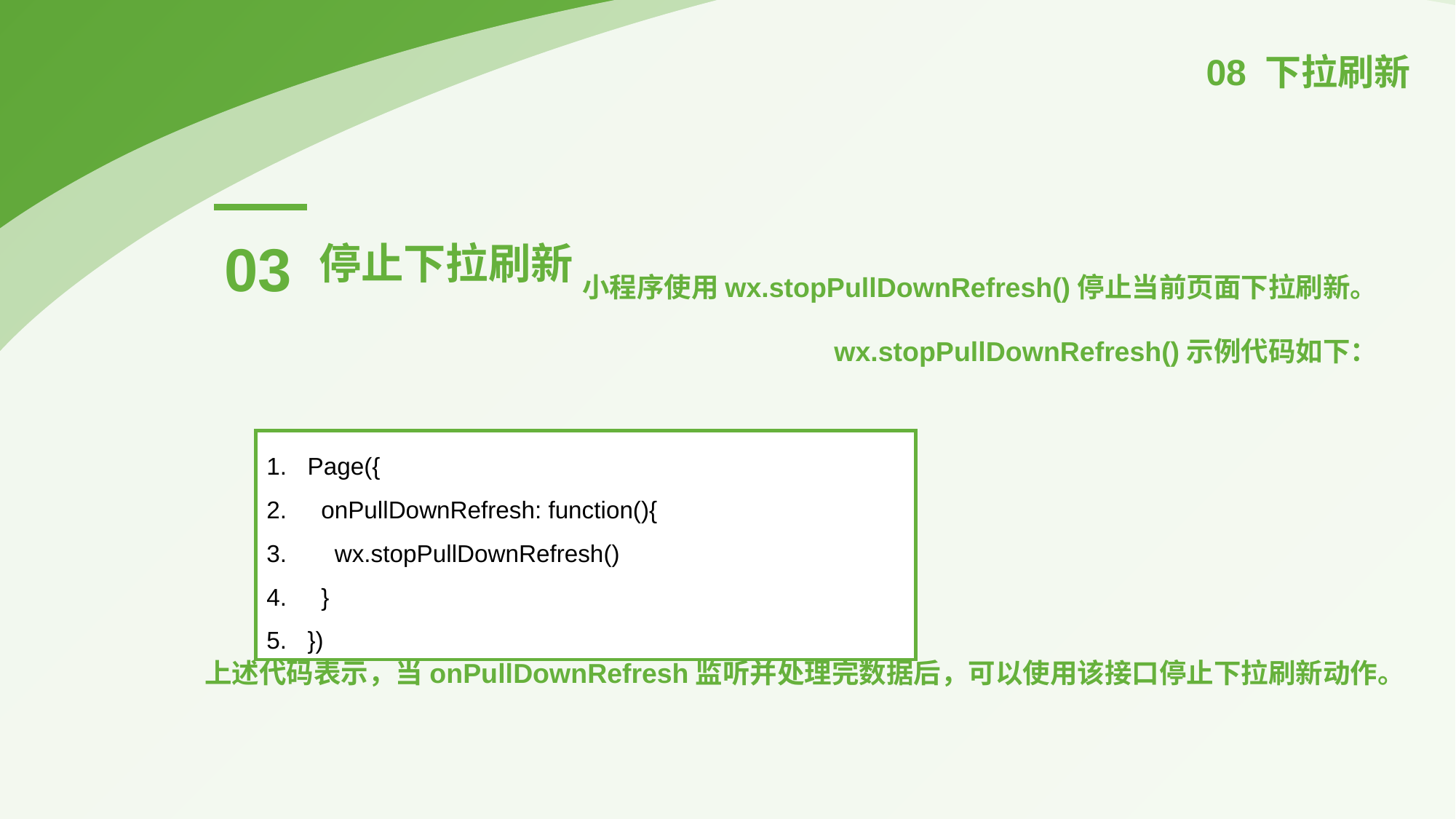

08 下拉刷新
03

停止下拉刷新

小程序使用wx.stopPullDownRefresh()停止当前页面下拉刷新。
wx.stopPullDownRefresh()示例代码如下：

上述代码表示，当onPullDownRefresh监听并处理完数据后，可以使用该接口停止下拉刷新动作。

Page({
  onPullDownRefresh: function(){
    wx.stopPullDownRefresh()
  }
})